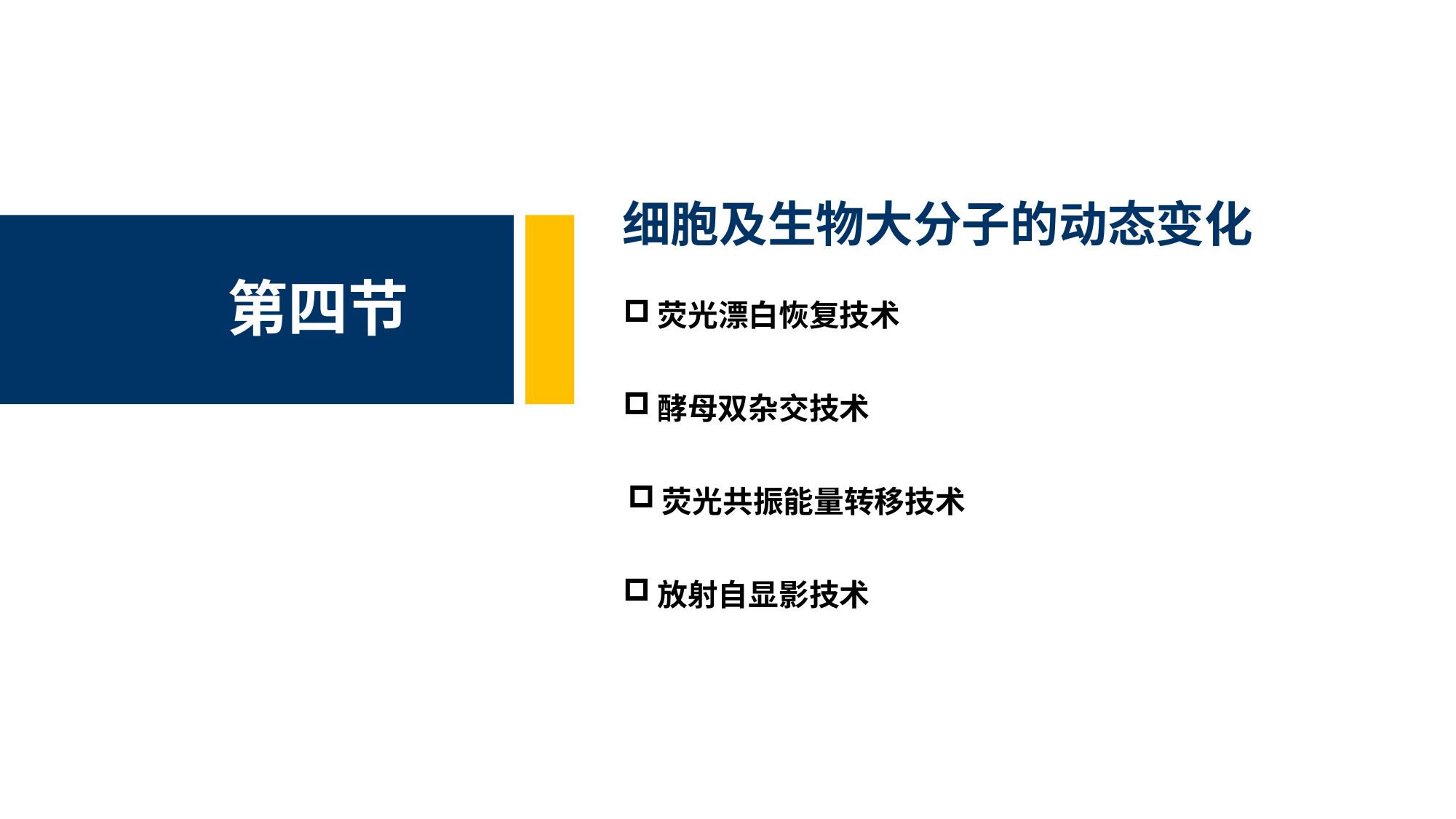

细胞及生物大分子的动态变化

第四节
荧光漂白恢复技术
酵母双杂交技术
荧光共振能量转移技术
放射自显影技术